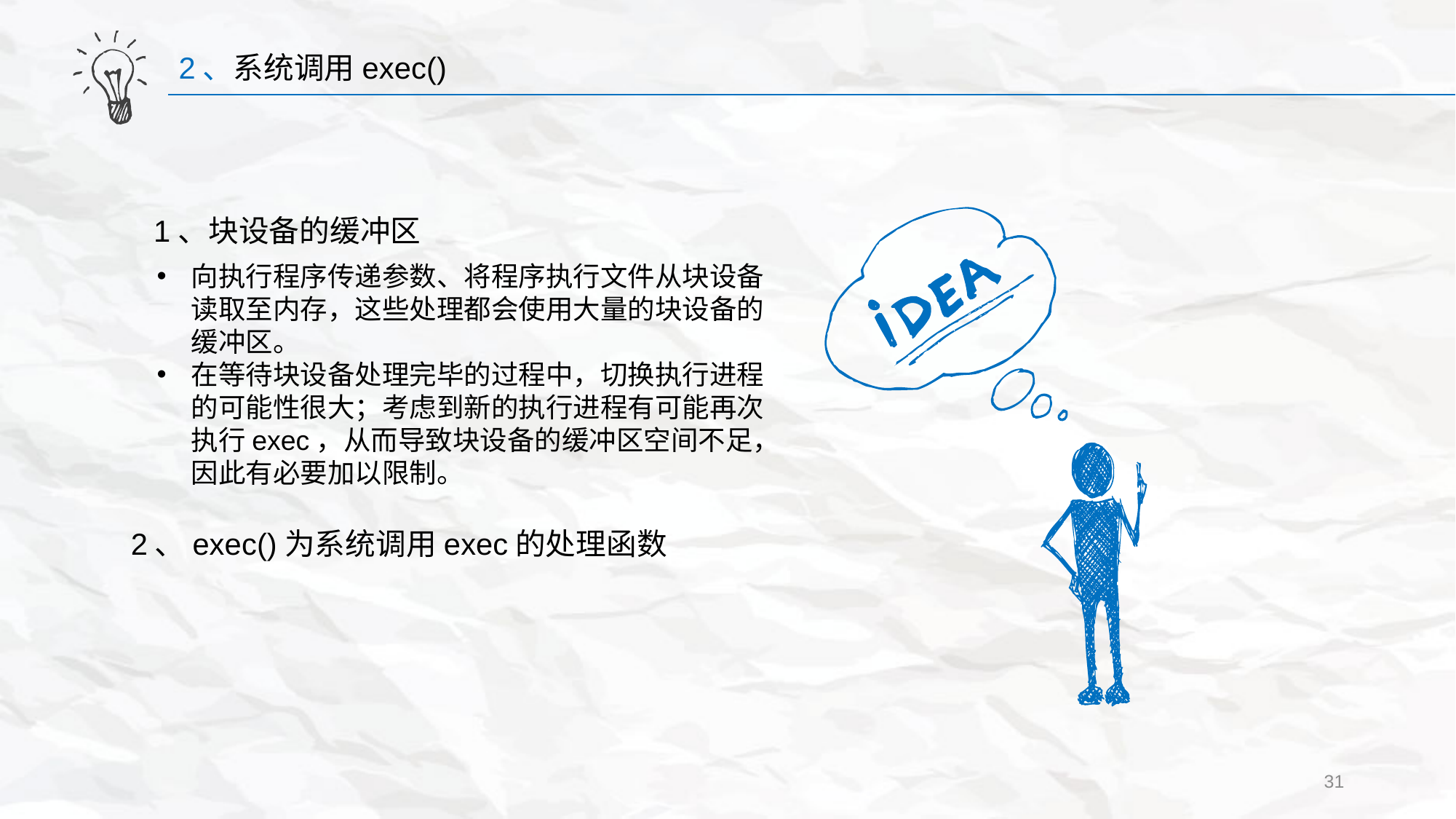

2、系统调用exec()
1、块设备的缓冲区
向执行程序传递参数、将程序执行文件从块设备读取至内存，这些处理都会使用大量的块设备的缓冲区。
在等待块设备处理完毕的过程中，切换执行进程的可能性很大；考虑到新的执行进程有可能再次执行exec，从而导致块设备的缓冲区空间不足，因此有必要加以限制。

2、exec()为系统调用exec的处理函数

31